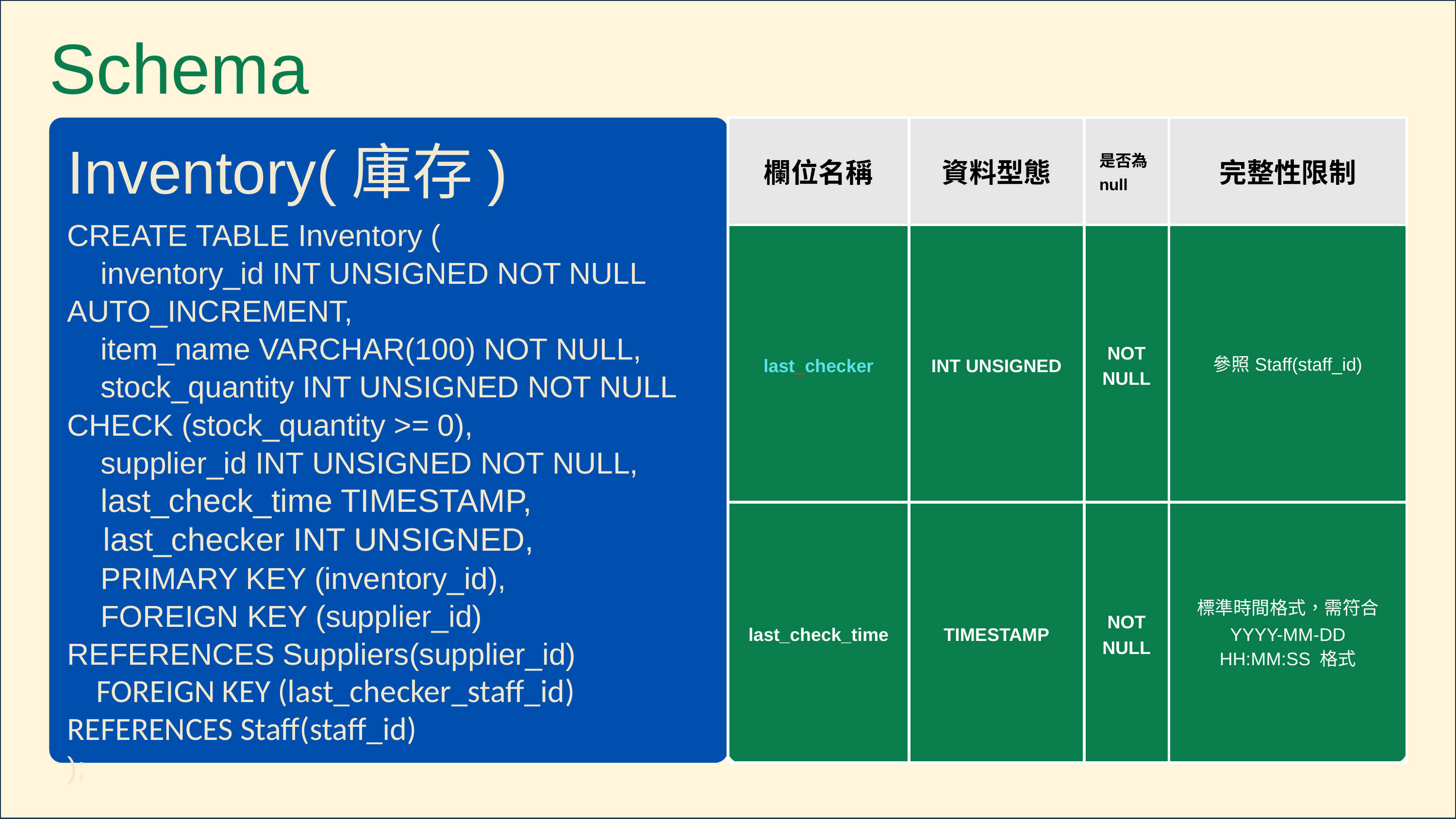

Schema

| 欄位名稱 | 資料型態 | 是否為null | 完整性限制 |
| --- | --- | --- | --- |
| last\_checker | INT UNSIGNED | NOT NULL | 參照Staff(staff\_id) |
| last\_check\_time | TIMESTAMP | NOT NULL | 標準時間格式，需符合 YYYY-MM-DD HH:MM:SS 格式 |
Inventory(庫存)
CREATE TABLE Inventory (
    inventory_id INT UNSIGNED NOT NULL AUTO_INCREMENT,
    item_name VARCHAR(100) NOT NULL,
    stock_quantity INT UNSIGNED NOT NULL CHECK (stock_quantity >= 0),
    supplier_id INT UNSIGNED NOT NULL,
    last_check_time TIMESTAMP,
    last_checker INT UNSIGNED,
    PRIMARY KEY (inventory_id),
    FOREIGN KEY (supplier_id) REFERENCES Suppliers(supplier_id)
    FOREIGN KEY (last_checker_staff_id) REFERENCES Staff(staff_id)
);